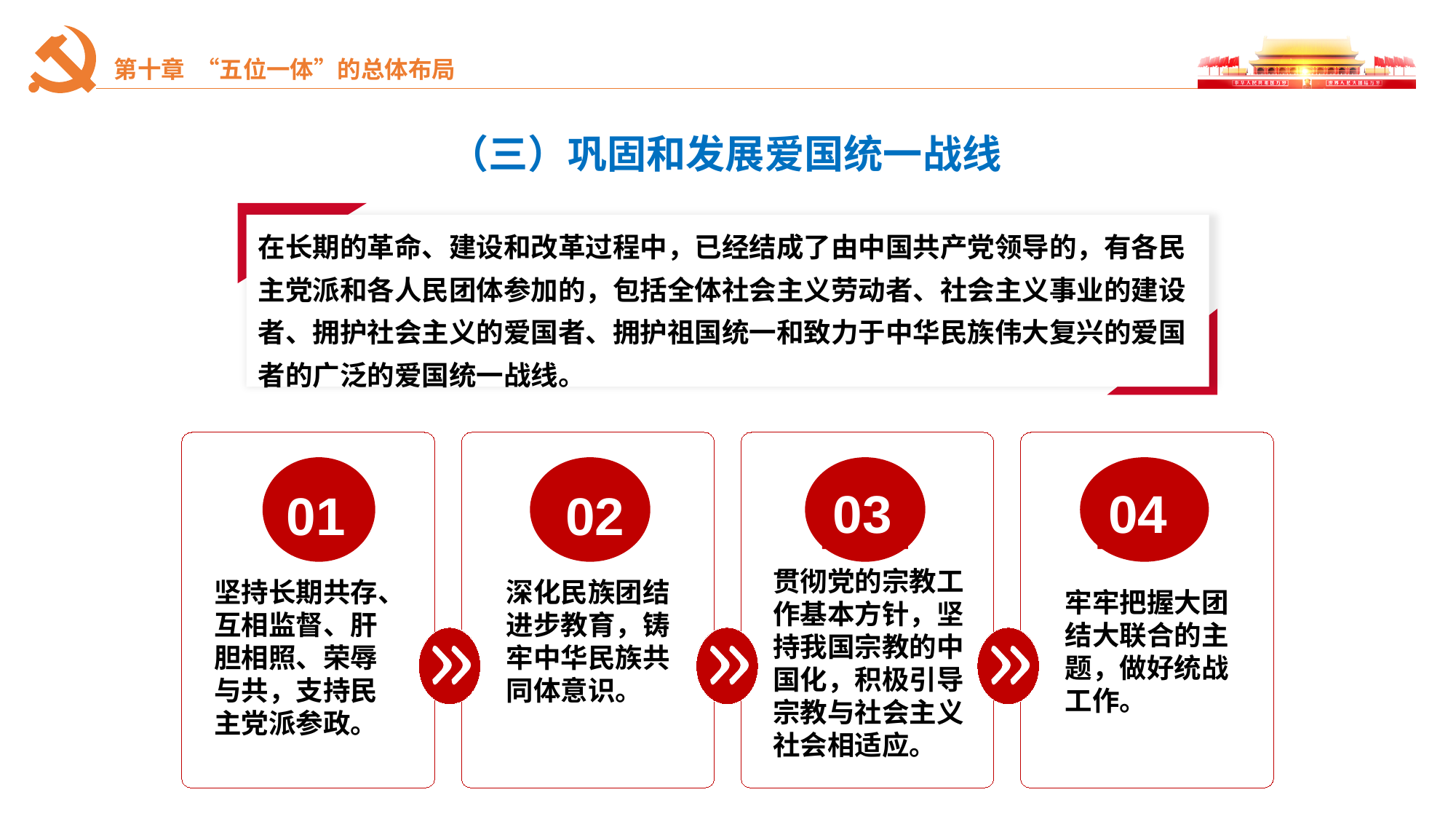

（三）巩固和发展爱国统一战线

在长期的革命、建设和改革过程中，已经结成了由中国共产党领导的，有各民主党派和各人民团体参加的，包括全体社会主义劳动者、社会主义事业的建设者、拥护社会主义的爱国者、拥护祖国统一和致力于中华民族伟大复兴的爱国者的广泛的爱国统一战线。

01
坚持长期共存、互相监督、肝胆相照、荣辱与共，支持民主党派参政。

02
深化民族团结进步教育，铸牢中华民族共同体意识。

03
贯彻党的宗教工作基本方针，坚持我国宗教的中国化，积极引导宗教与社会主义社会相适应。

04
牢牢把握大团结大联合的主题，做好统战工作。